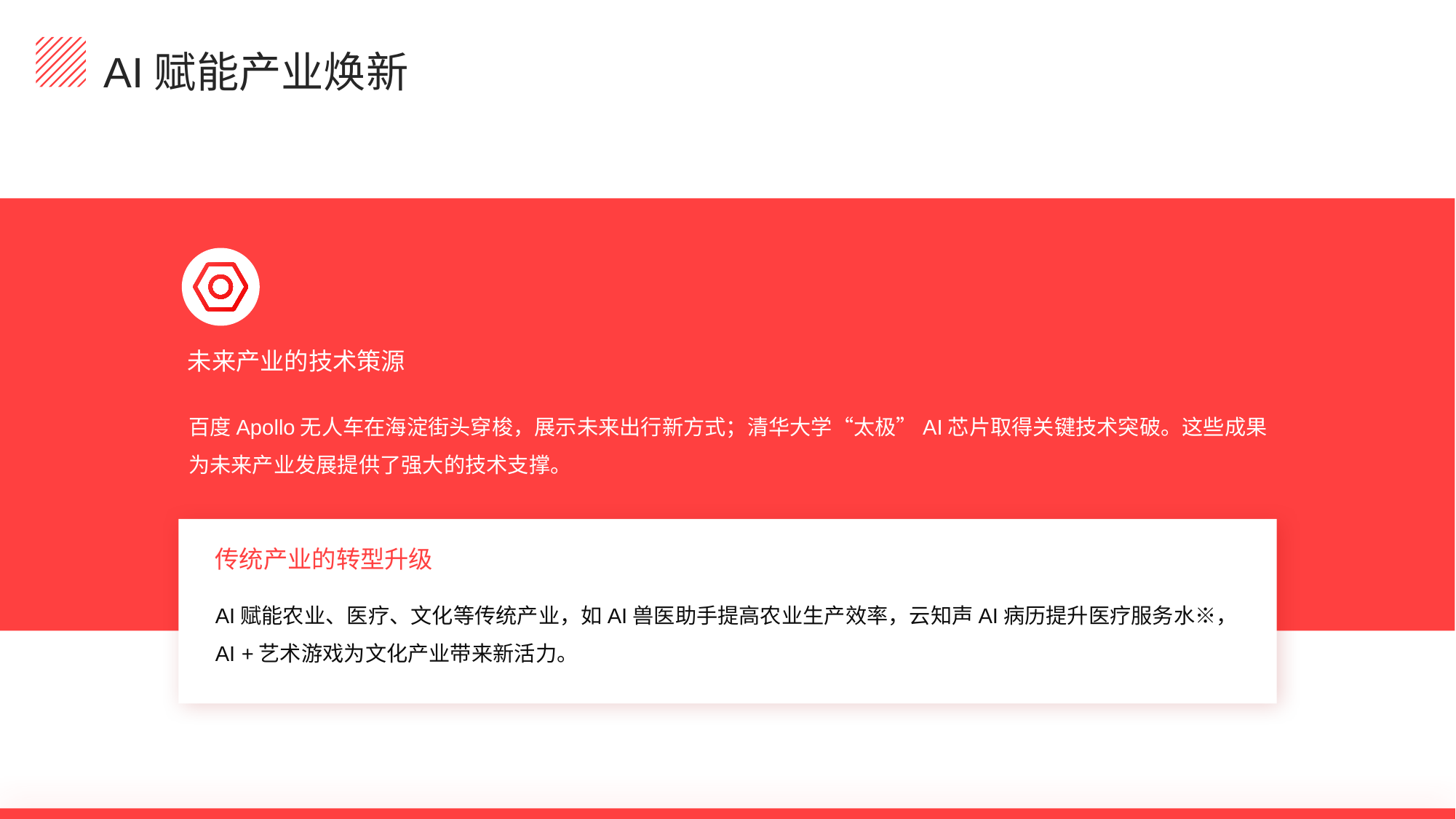

AI赋能产业焕新

未来产业的技术策源
百度Apollo无人车在海淀街头穿梭，展示未来出行新方式；清华大学“太极”AI芯片取得关键技术突破。这些成果为未来产业发展提供了强大的技术支撑。

传统产业的转型升级
AI赋能农业、医疗、文化等传统产业，如AI兽医助手提高农业生产效率，云知声AI病历提升医疗服务水※，AI +艺术游戏为文化产业带来新活力。